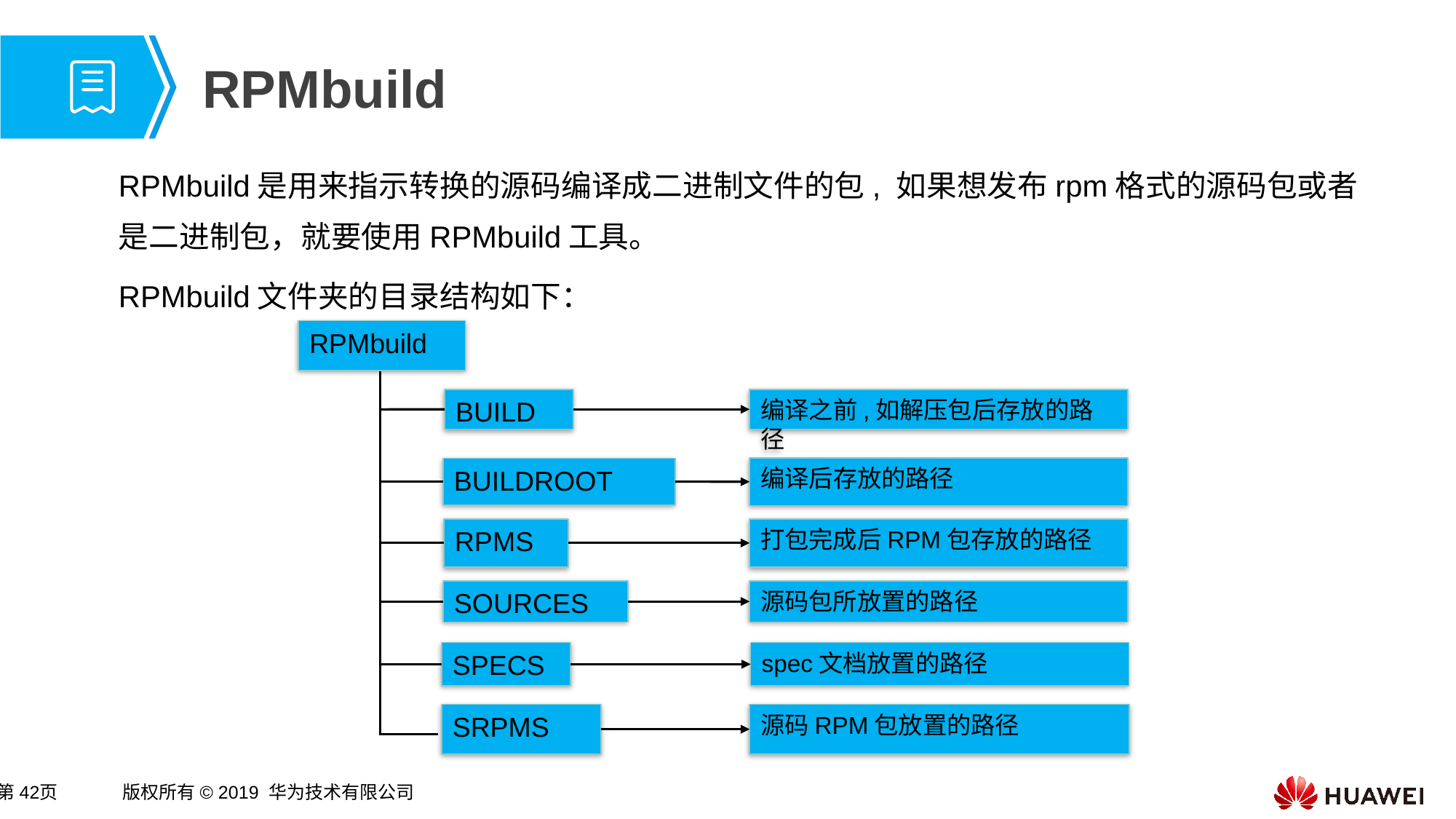

# RPMbuild
RPMbuild是用来指示转换的源码编译成二进制文件的包, 如果想发布rpm格式的源码包或者是二进制包，就要使用RPMbuild工具。
RPMbuild文件夹的目录结构如下：
RPMbuild
BUILD
编译之前,如解压包后存放的路径
编译后存放的路径

BUILDROOT
RPMS
打包完成后RPM包存放的路径

SOURCES
源码包所放置的路径

SPECS
spec文档放置的路径

SRPMS
源码RPM包放置的路径